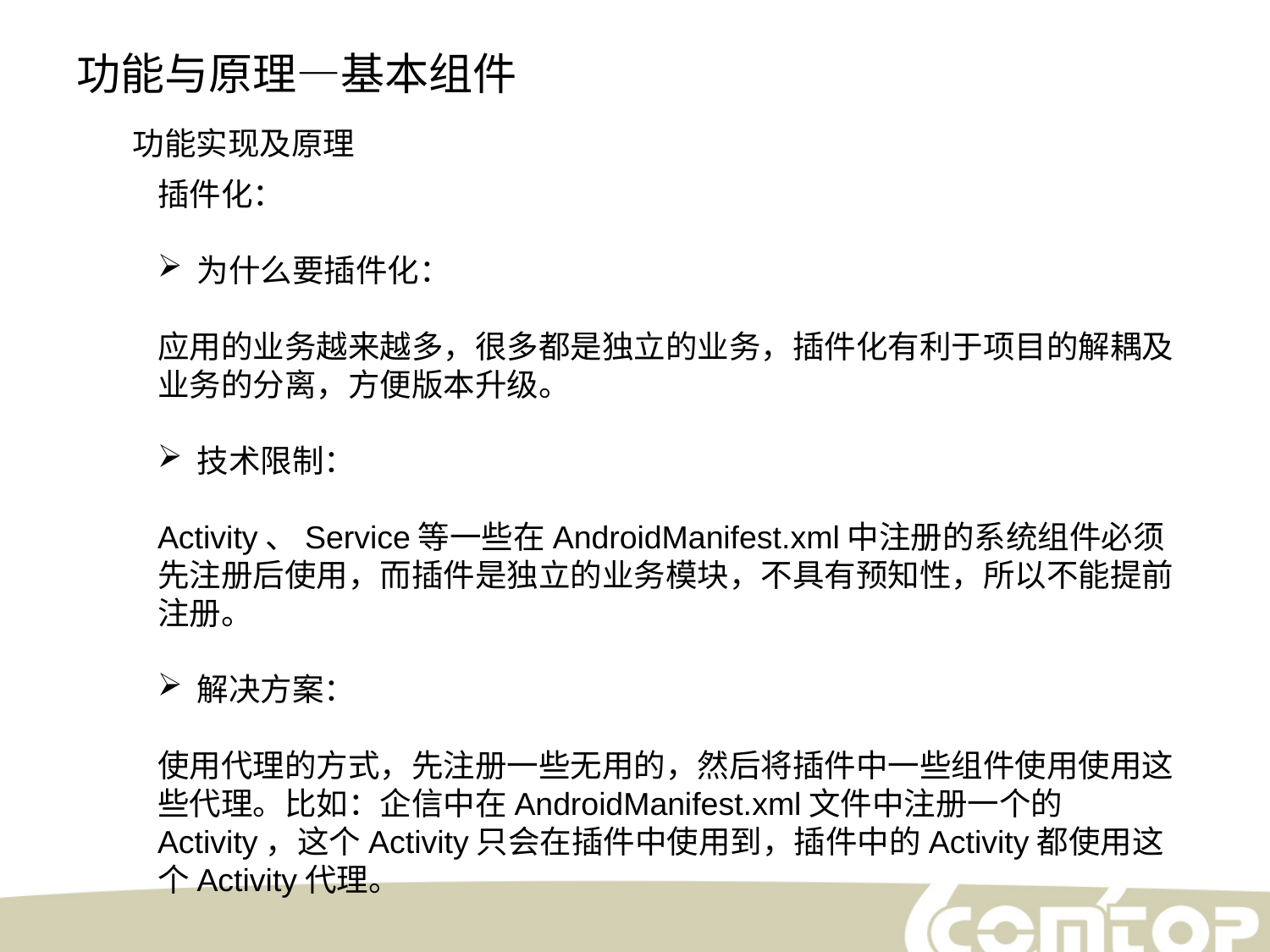

功能与原理—基本组件
功能实现及原理
插件化：

为什么要插件化：

应用的业务越来越多，很多都是独立的业务，插件化有利于项目的解耦及业务的分离，方便版本升级。

技术限制：

Activity、Service等一些在AndroidManifest.xml中注册的系统组件必须先注册后使用，而插件是独立的业务模块，不具有预知性，所以不能提前注册。

解决方案：

使用代理的方式，先注册一些无用的，然后将插件中一些组件使用使用这些代理。比如：企信中在AndroidManifest.xml文件中注册一个的Activity，这个Activity只会在插件中使用到，插件中的Activity都使用这个Activity代理。